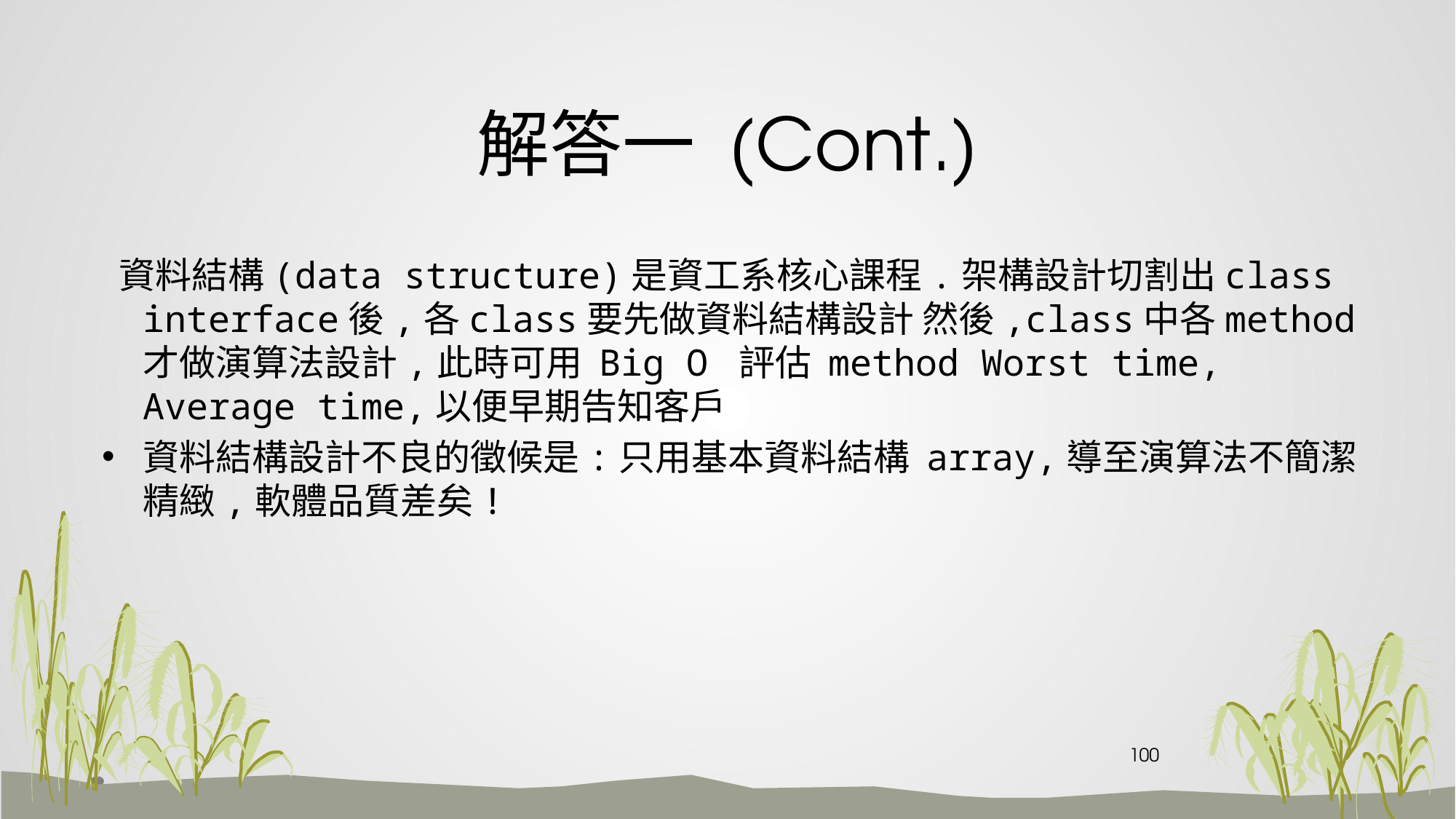

# 解答一 (Cont.)
 資料結構(data structure)是資工系核心課程.架構設計切割出class interface後,各class要先做資料結構設計 然後,class中各method才做演算法設計,此時可用 Big O 評估 method Worst time, Average time,以便早期告知客戶
資料結構設計不良的徵候是:只用基本資料結構 array,導至演算法不簡潔精緻,軟體品質差矣!
100